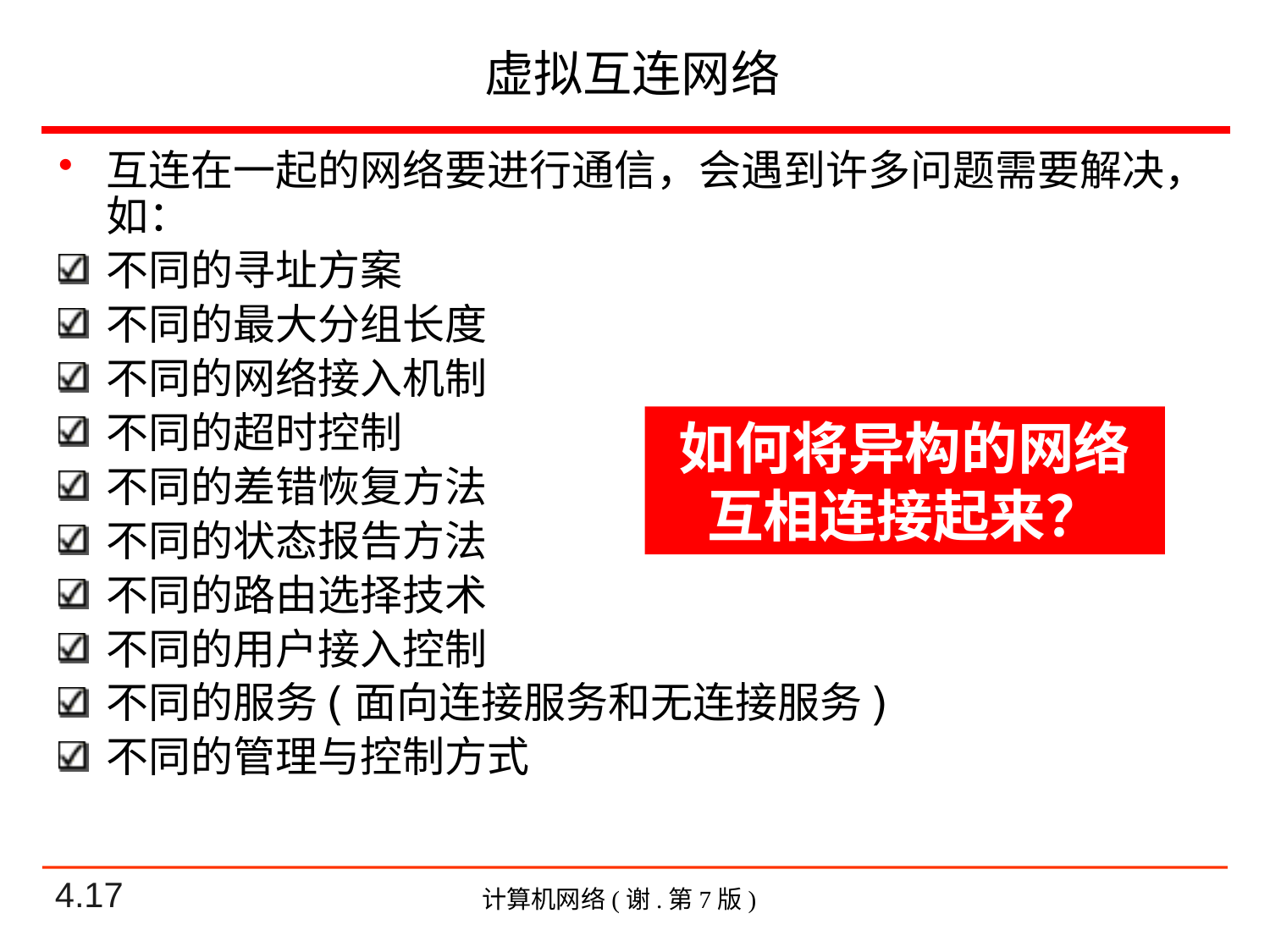

# 虚拟互连网络
互连在一起的网络要进行通信，会遇到许多问题需要解决，如：
不同的寻址方案
不同的最大分组长度
不同的网络接入机制
不同的超时控制
不同的差错恢复方法
不同的状态报告方法
不同的路由选择技术
不同的用户接入控制
不同的服务(面向连接服务和无连接服务)
不同的管理与控制方式

如何将异构的网络
互相连接起来？